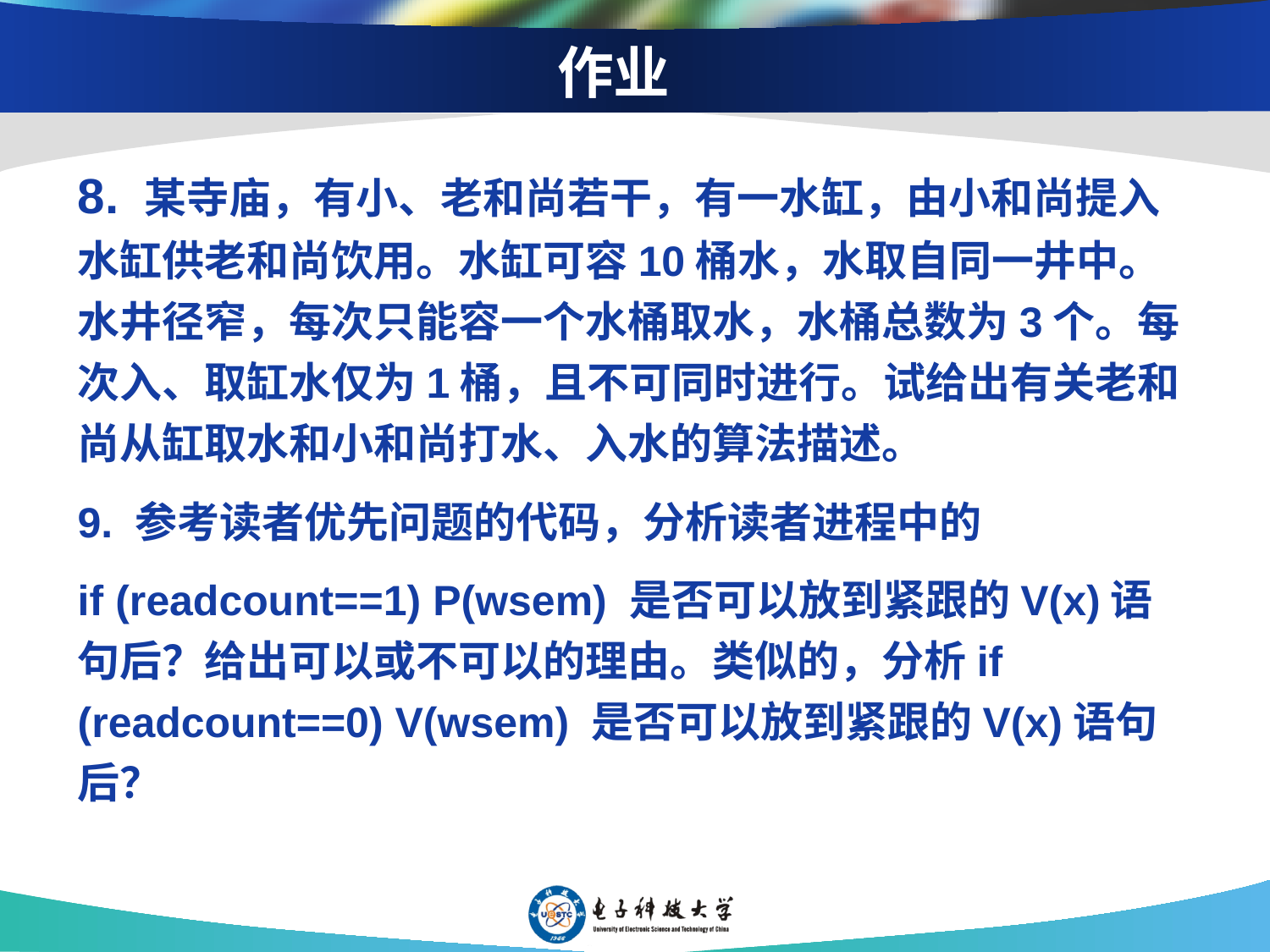

# 作业
8. 某寺庙，有小、老和尚若干，有一水缸，由小和尚提入水缸供老和尚饮用。水缸可容10桶水，水取自同一井中。水井径窄，每次只能容一个水桶取水，水桶总数为3个。每次入、取缸水仅为1桶，且不可同时进行。试给出有关老和尚从缸取水和小和尚打水、入水的算法描述。
9. 参考读者优先问题的代码，分析读者进程中的
if (readcount==1) P(wsem) 是否可以放到紧跟的V(x)语句后？给出可以或不可以的理由。类似的，分析if (readcount==0) V(wsem) 是否可以放到紧跟的V(x)语句后？